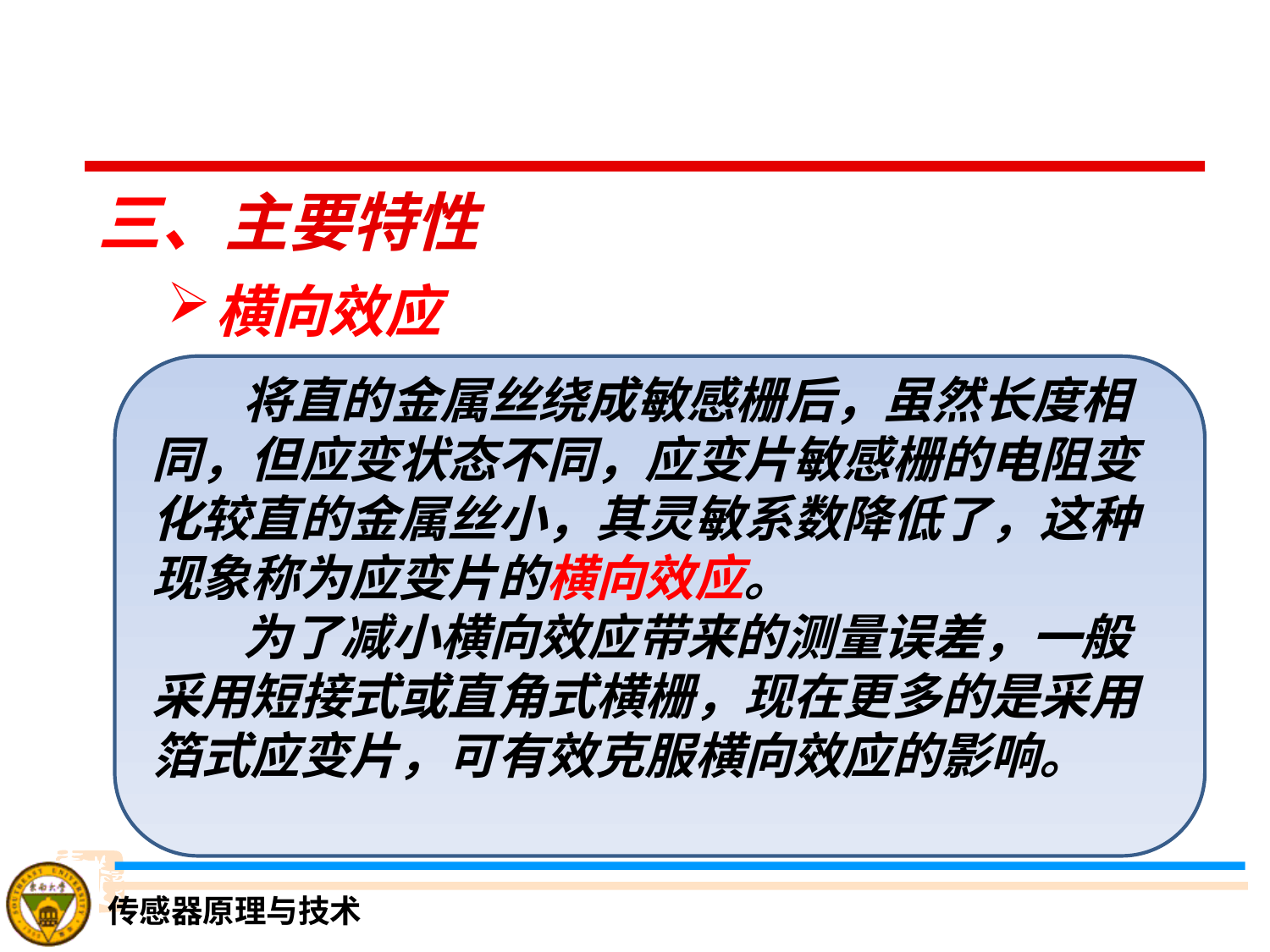

2. 横向效应
三、主要特性
横向效应
       将直的金属丝绕成敏感栅后，虽然长度相同，但应变状态不同，应变片敏感栅的电阻变化较直的金属丝小，其灵敏系数降低了，这种现象称为应变片的横向效应。
       为了减小横向效应带来的测量误差，一般采用短接式或直角式横栅，现在更多的是采用箔式应变片，可有效克服横向效应的影响。